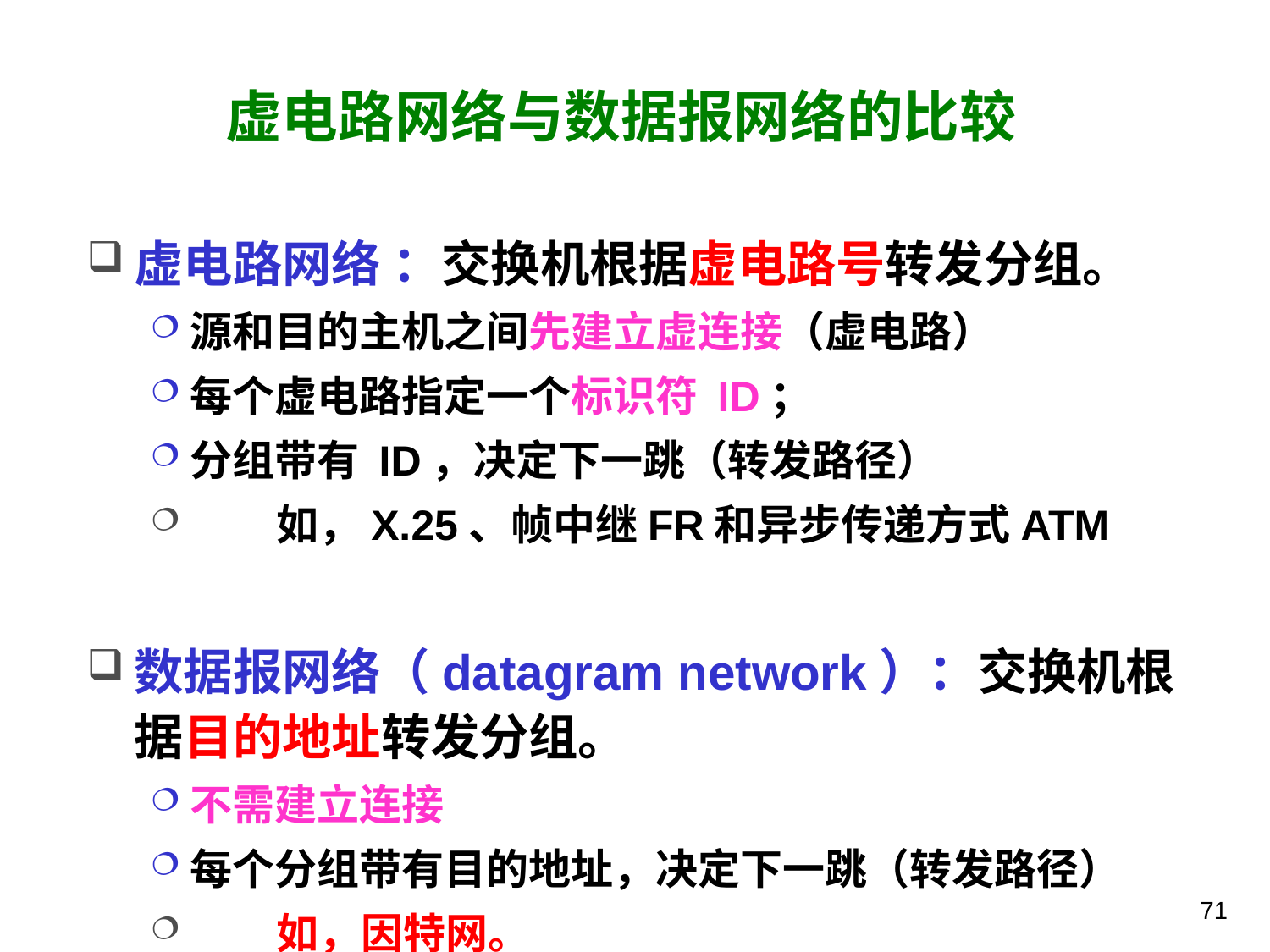

# 虚电路网络与数据报网络的比较
虚电路网络 ：交换机根据虚电路号转发分组。
源和目的主机之间先建立虚连接（虚电路）
每个虚电路指定一个标识符 ID；
分组带有 ID，决定下一跳（转发路径）
        如，X.25、帧中继FR和异步传递方式ATM

数据报网络（datagram network）：交换机根据目的地址转发分组。
不需建立连接
每个分组带有目的地址，决定下一跳（转发路径）
        如，因特网。

71